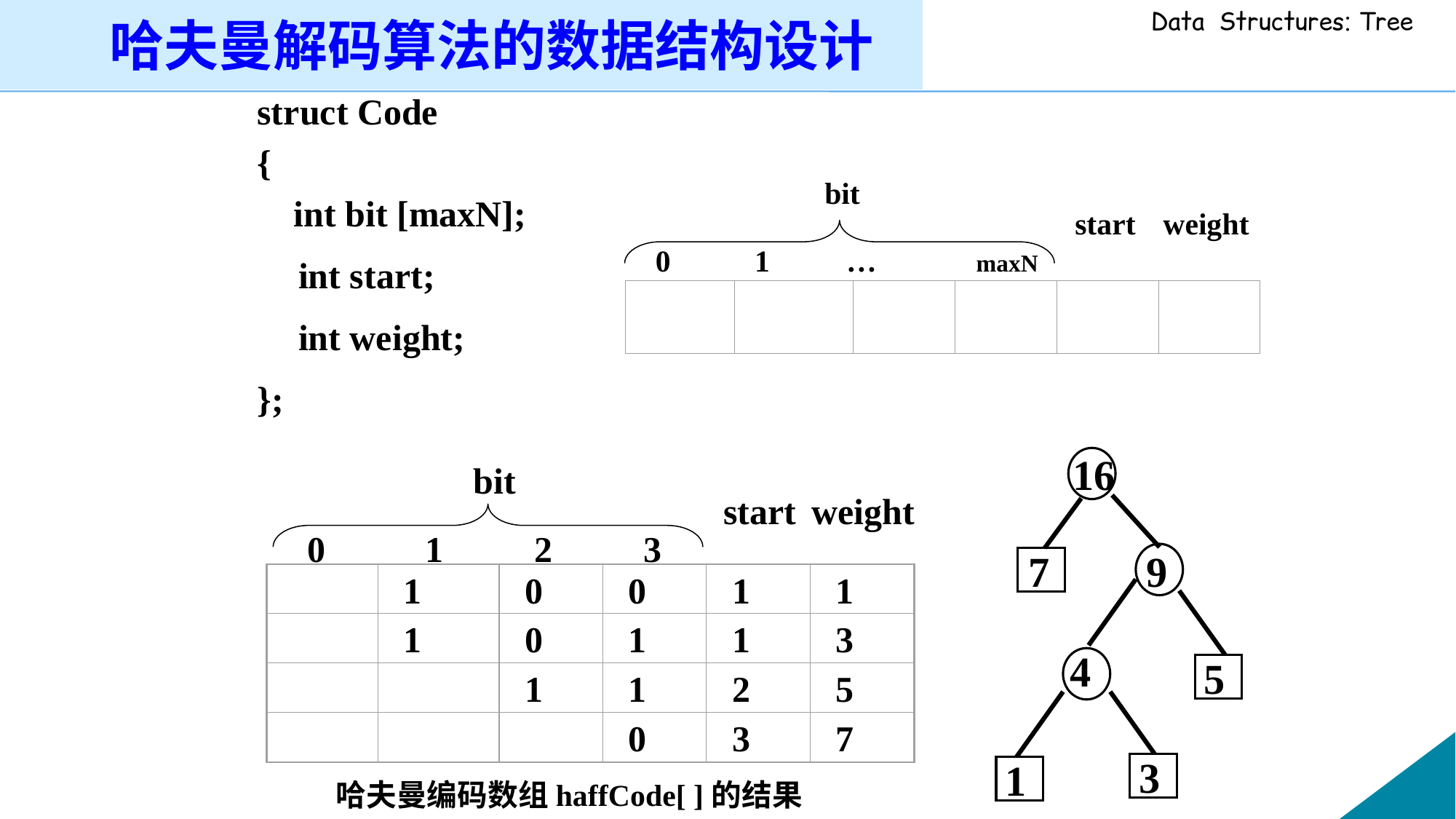

哈夫曼解码算法的数据结构设计
struct Code
{
    int bit [maxN];
int start;
int weight;
};

bit
start
weight
    0           1          …             maxN

16

7
9

4
5

3
1

bit
start
weight
    0           1          2          3

1

0

0

1

1

1

0

1

1

3

1

1

2

5

0

3

7

哈夫曼编码数组haffCode[ ]的结果